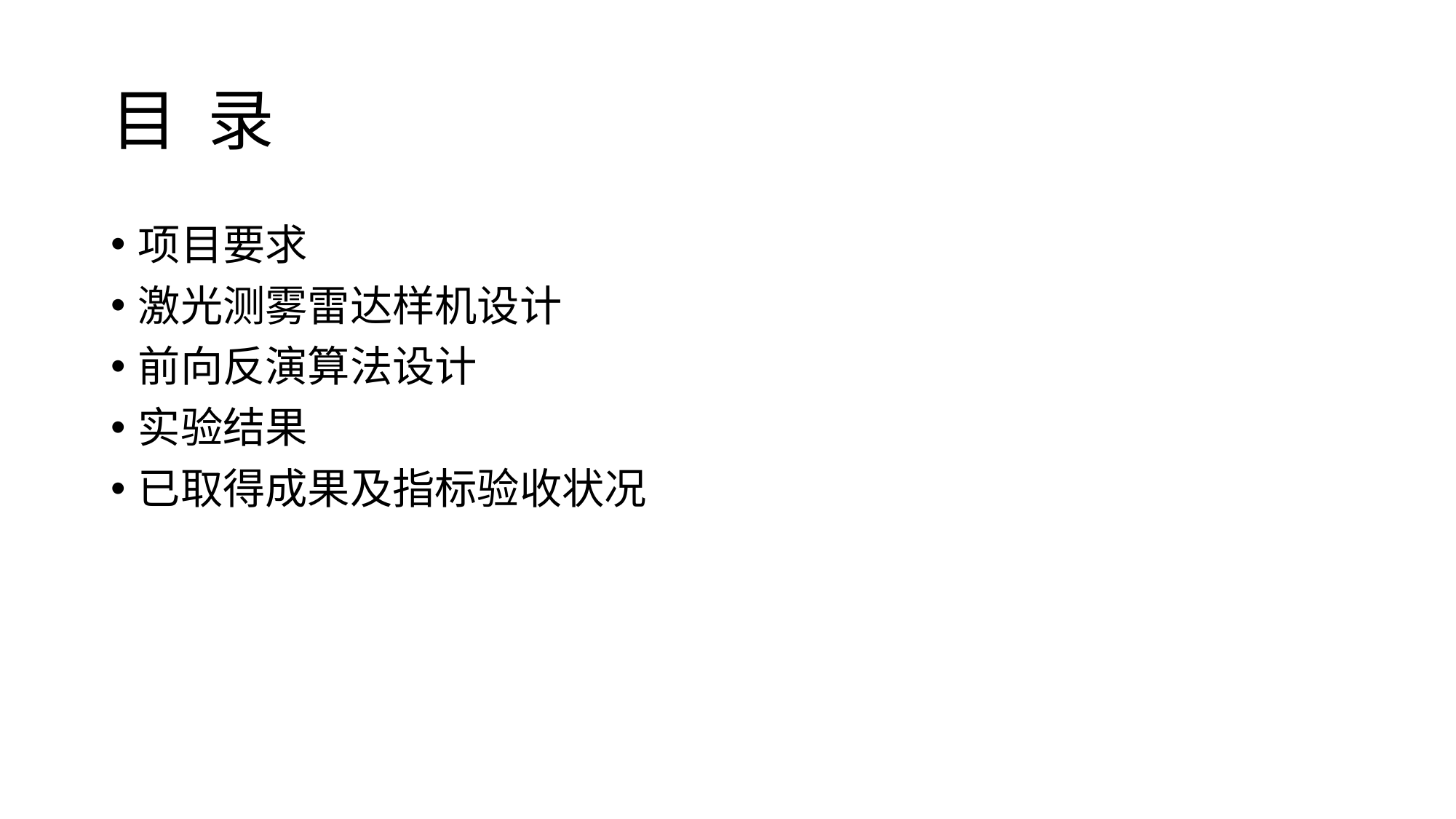

# 目  录
项目要求
激光测雾雷达样机设计
前向反演算法设计
实验结果
已取得成果及指标验收状况